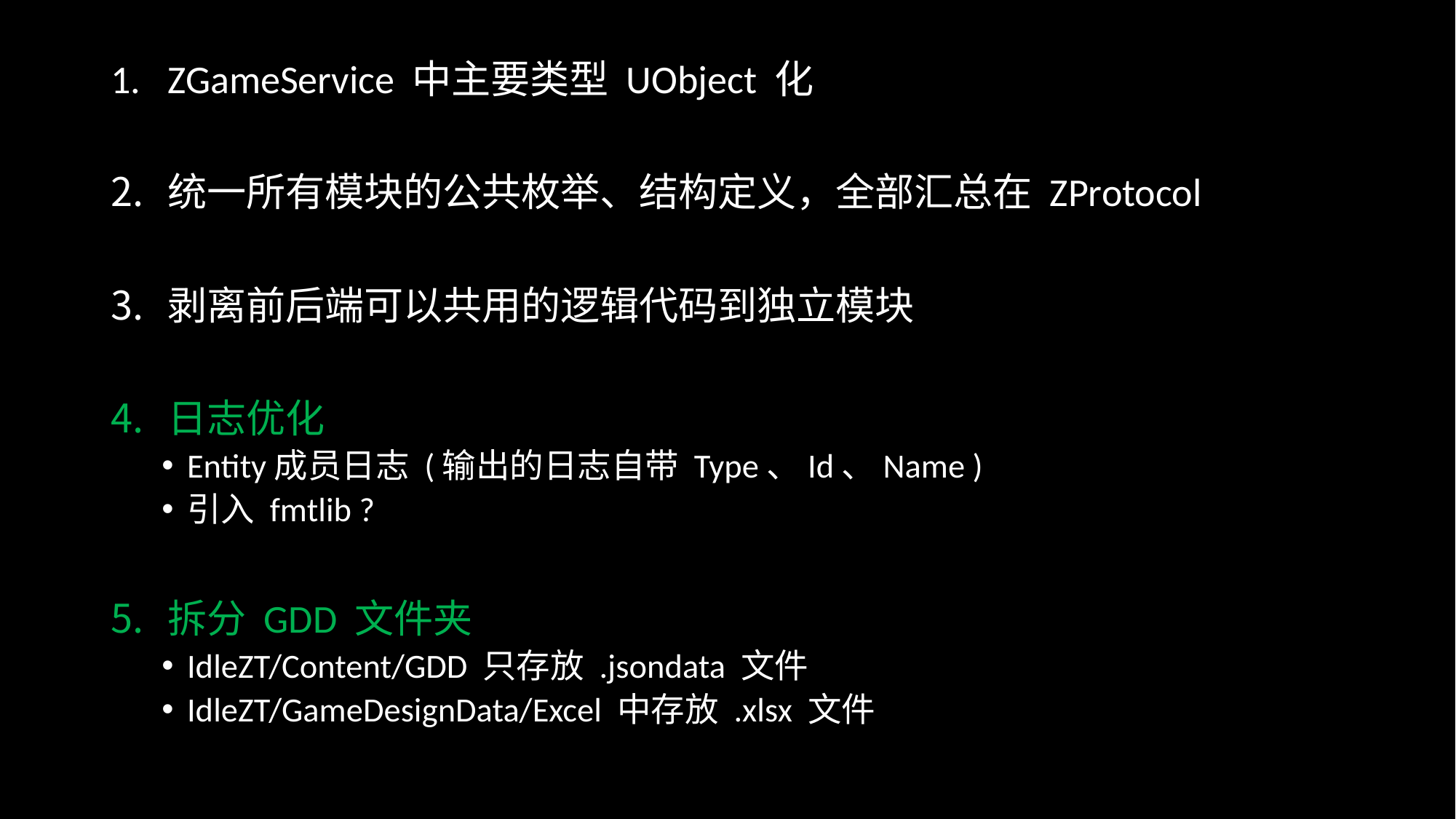

ZGameService 中主要类型 UObject 化

统一所有模块的公共枚举、结构定义，全部汇总在 ZProtocol​

剥离前后端可以共用的逻辑代码到独立模块

日志优化
Entity成员日志 (输出的日志自带 Type、Id、Name ​)
引入 fmtlib ?

拆分 GDD 文件夹
IdleZT/Content/GDD 只存放 .jsondata 文件
IdleZT/GameDesignData/Excel 中存放 .xlsx 文件